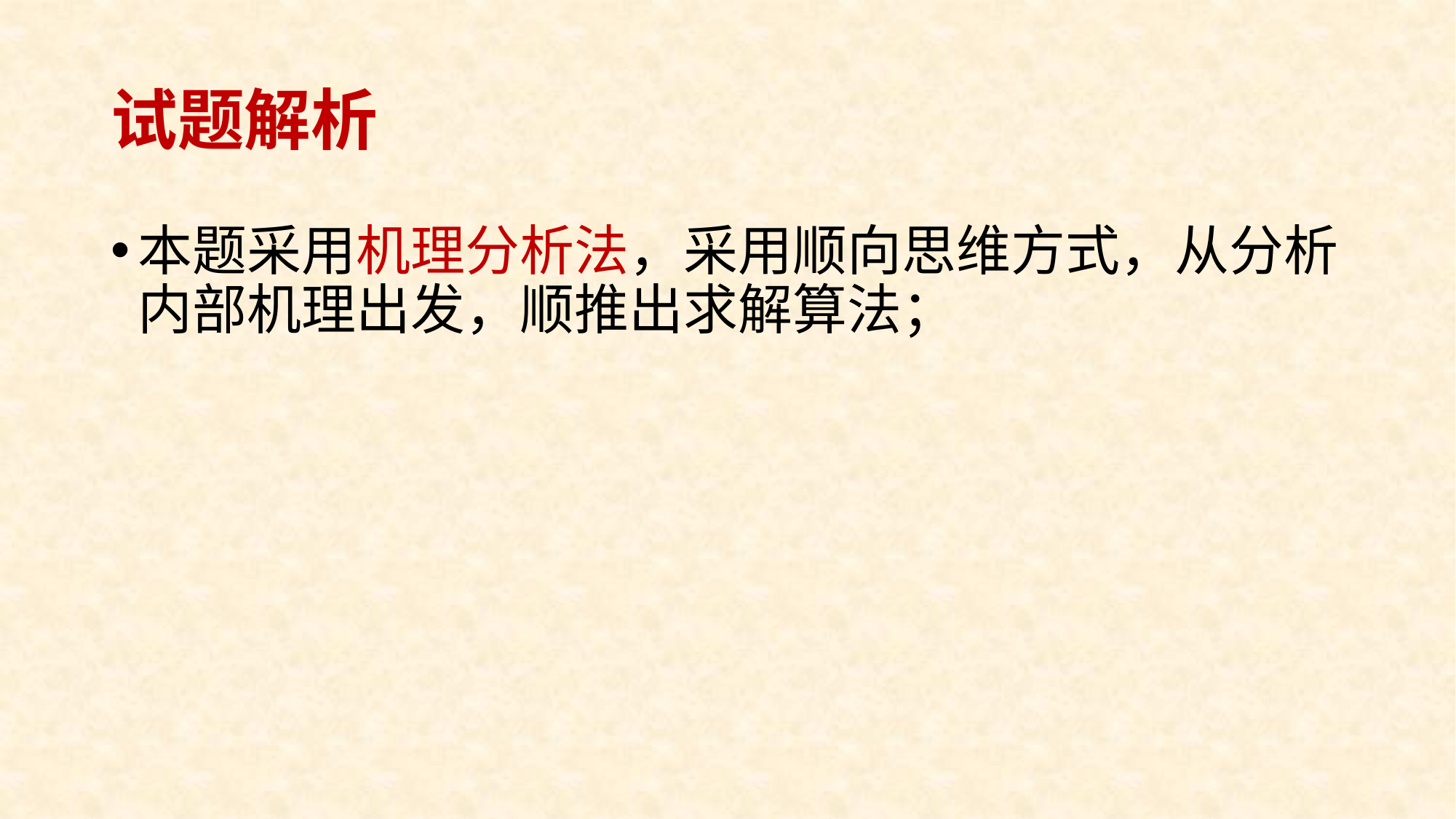

# 试题解析
本题采用机理分析法，采用顺向思维方式，从分析内部机理出发，顺推出求解算法；